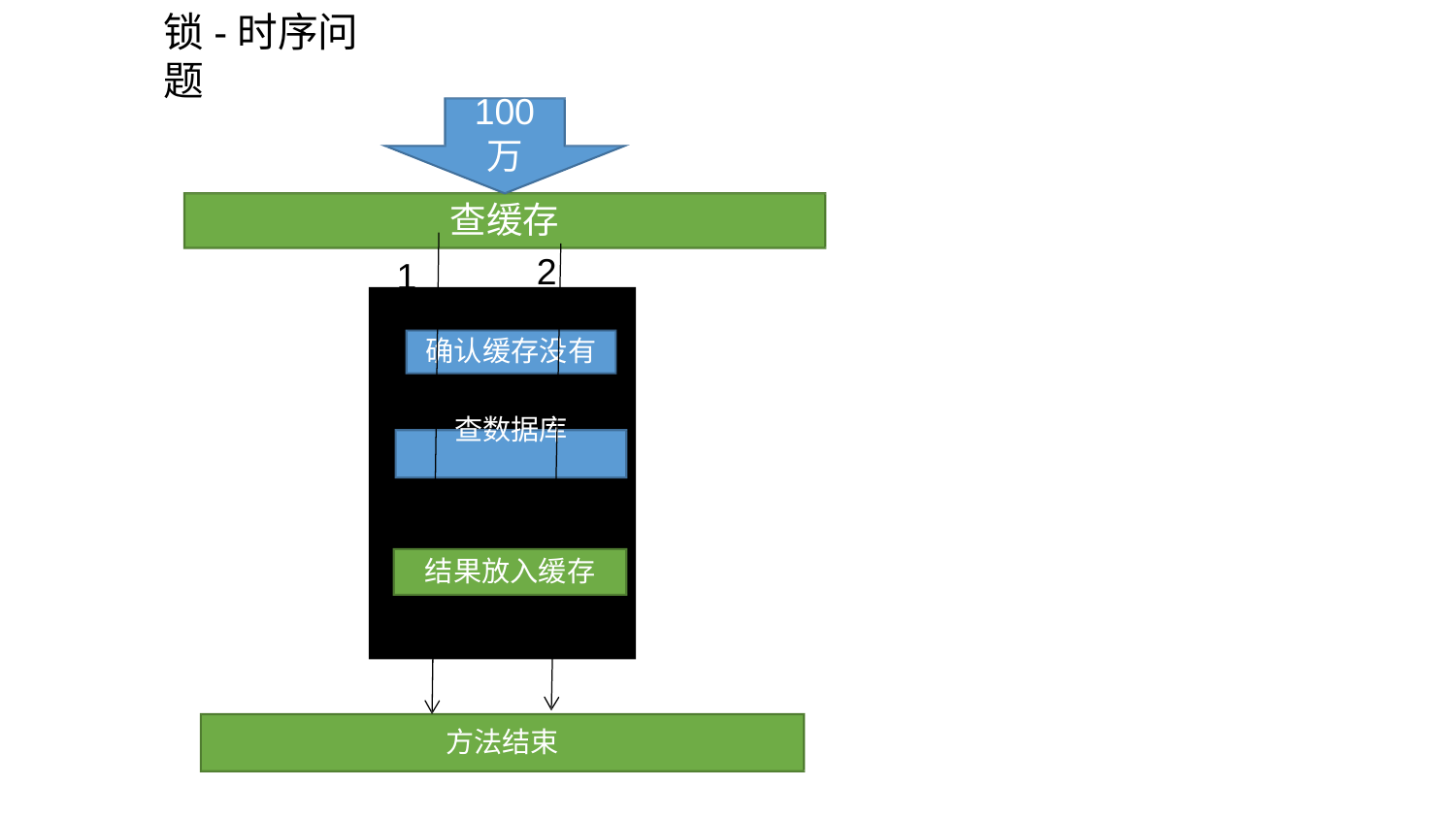

# 锁-时序问题
100
万
查缓存

2
1
确认缓存没有

查数据库
结果放入缓存

方法结束